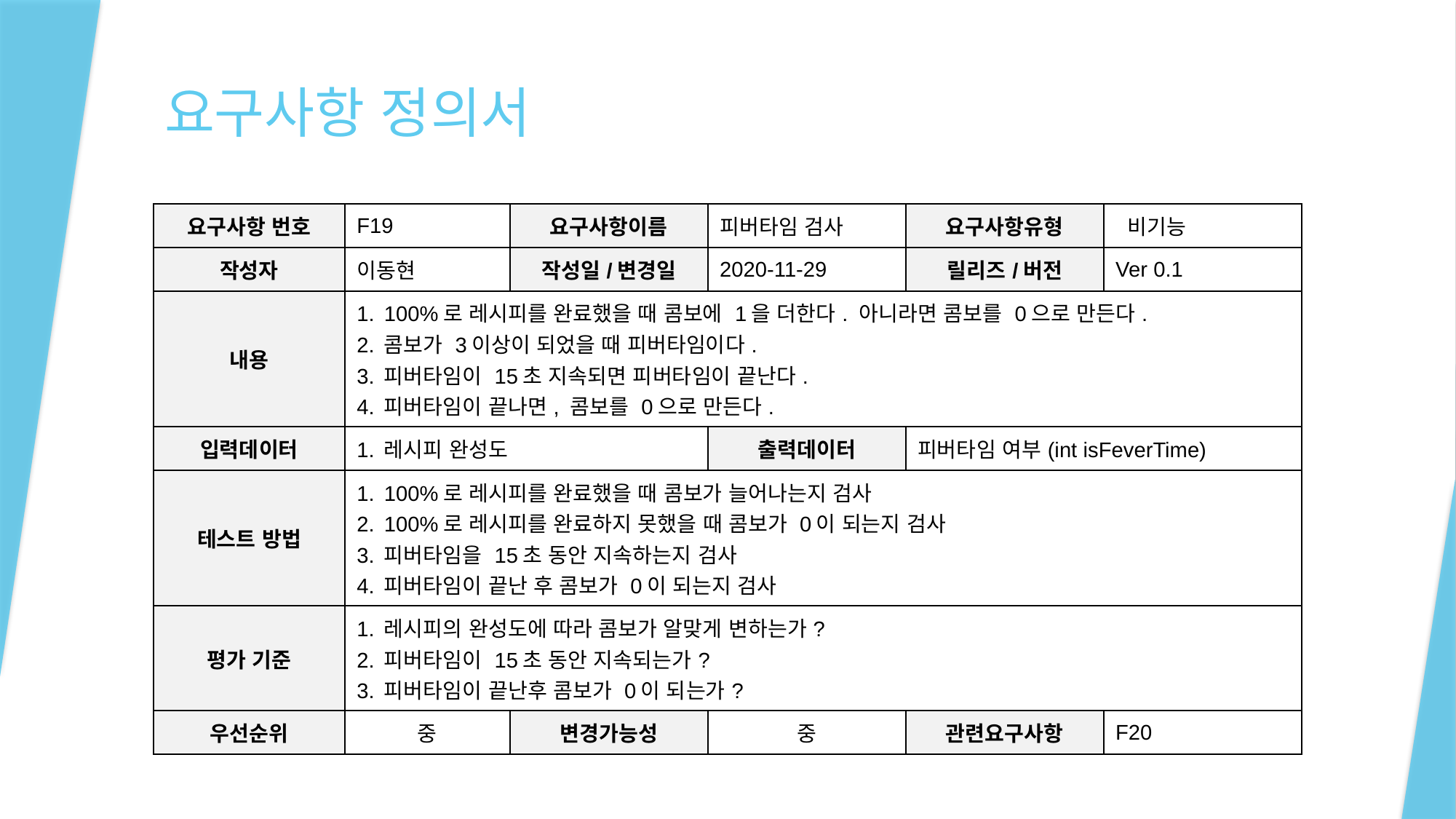

# 요구사항 정의서
| 요구사항 번호 | F19 | 요구사항이름 | 피버타임 검사 | 요구사항유형 | 비기능 |
| --- | --- | --- | --- | --- | --- |
| 작성자 | 이동현 | 작성일/변경일 | 2020-11-29 | 릴리즈/버전 | Ver 0.1 |
| 내용 | 100%로 레시피를 완료했을 때 콤보에 1을 더한다. 아니라면 콤보를 0으로 만든다. 콤보가 3이상이 되었을 때 피버타임이다. 피버타임이 15초 지속되면 피버타임이 끝난다. 피버타임이 끝나면, 콤보를 0으로 만든다. |  |  |  |  |
| 입력데이터 | 레시피 완성도 |  | 출력데이터 | 피버타임 여부(int isFeverTime) |  |
| 테스트 방법 | 100%로 레시피를 완료했을 때 콤보가 늘어나는지 검사 100%로 레시피를 완료하지 못했을 때 콤보가 0이 되는지 검사 피버타임을 15초 동안 지속하는지 검사 피버타임이 끝난 후 콤보가 0이 되는지 검사 |  |  |  |  |
| 평가 기준 | 레시피의 완성도에 따라 콤보가 알맞게 변하는가? 피버타임이 15초 동안 지속되는가? 피버타임이 끝난후 콤보가 0이 되는가? |  |  |  |  |
| 우선순위 | 중 | 변경가능성 | 중 | 관련요구사항 | F20 |